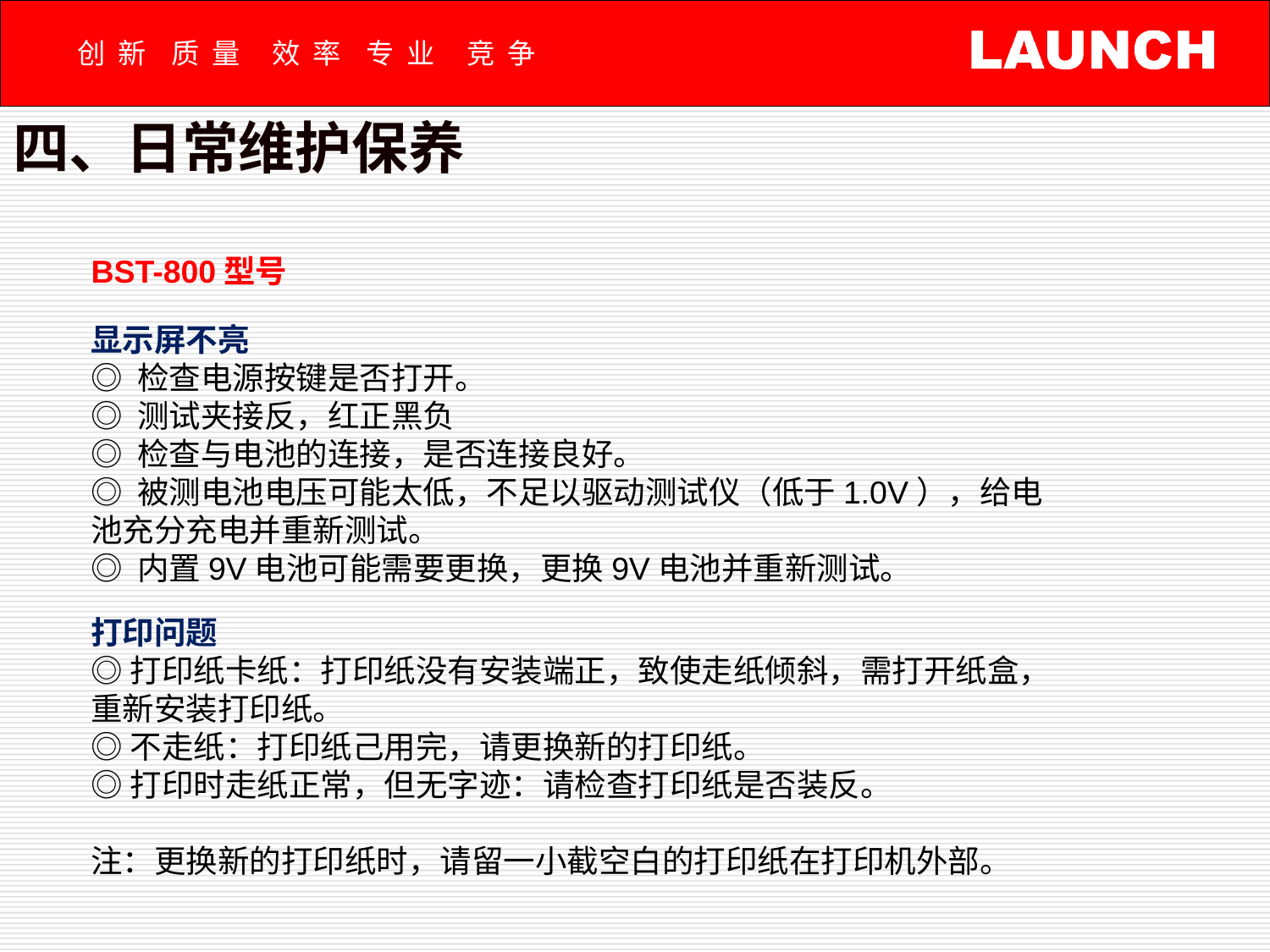

# 四、日常维护保养
BST-800型号
显示屏不亮
◎ 检查电源按键是否打开。
◎ 测试夹接反，红正黑负
◎ 检查与电池的连接，是否连接良好。
◎ 被测电池电压可能太低，不足以驱动测试仪（低于1.0V），给电池充分充电并重新测试。
◎ 内置9V电池可能需要更换，更换9V电池并重新测试。
打印问题
◎打印纸卡纸：打印纸没有安装端正，致使走纸倾斜，需打开纸盒，重新安装打印纸。
◎不走纸：打印纸己用完，请更换新的打印纸。
◎打印时走纸正常，但无字迹：请检查打印纸是否装反。

注：更换新的打印纸时，请留一小截空白的打印纸在打印机外部。